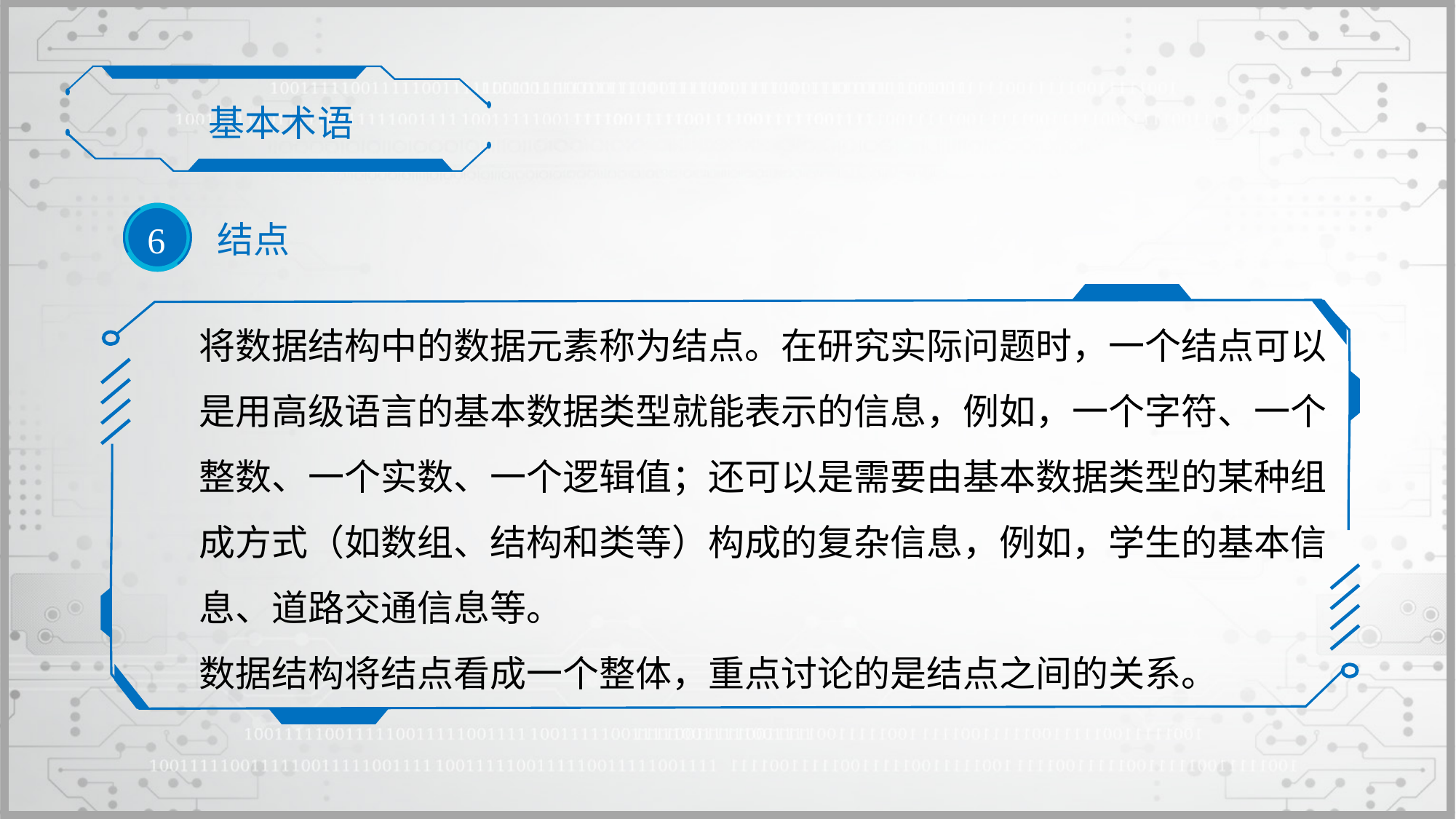

基本术语

结点
6

将数据结构中的数据元素称为结点。在研究实际问题时，一个结点可以是用高级语言的基本数据类型就能表示的信息，例如，一个字符、一个整数、一个实数、一个逻辑值；还可以是需要由基本数据类型的某种组成方式（如数组、结构和类等）构成的复杂信息，例如，学生的基本信息、道路交通信息等。
数据结构将结点看成一个整体，重点讨论的是结点之间的关系。